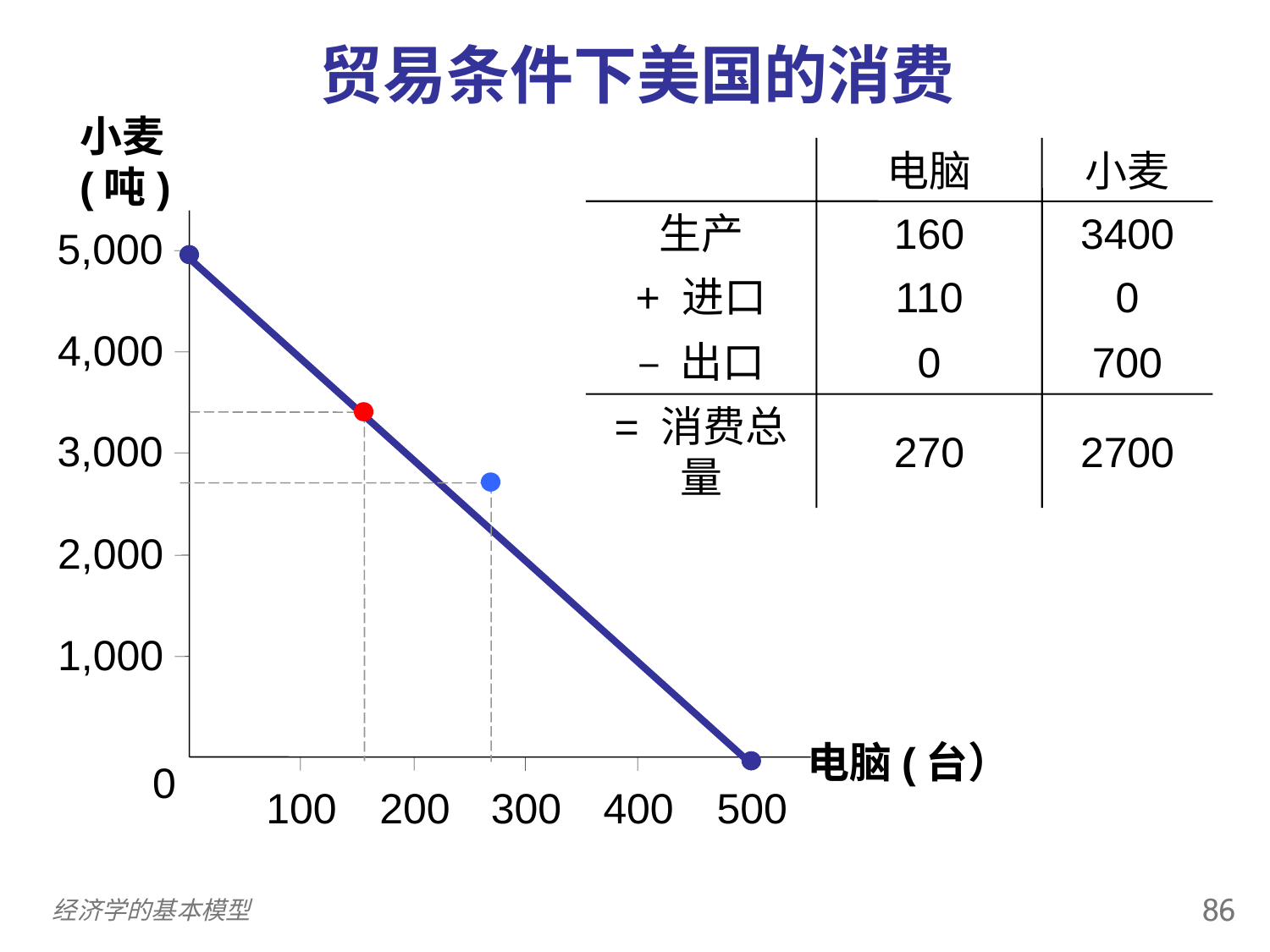

贸易条件下美国的消费
0
小麦(吨)
电脑(台）

电脑

小麦

生产
160
3400

5,000

4,000

3,000

2,000

1,000

0

100

200

500

300

400

+ 进口
110
0

– 出口
0
700

= 消费总量
270
2700

86
经济学的基本模型